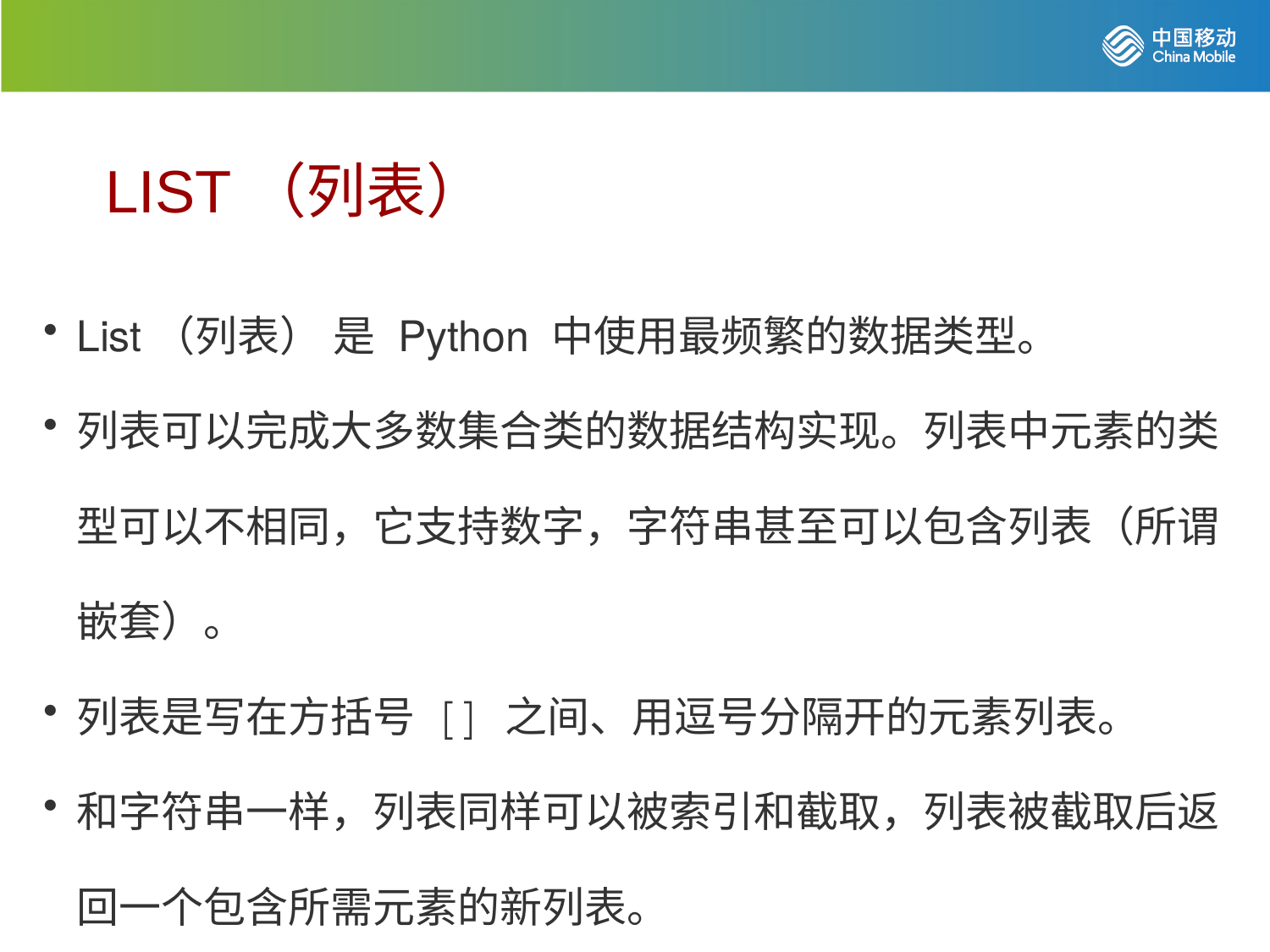

LIST（列表）
List（列表） 是 Python 中使用最频繁的数据类型。
列表可以完成大多数集合类的数据结构实现。列表中元素的类型可以不相同，它支持数字，字符串甚至可以包含列表（所谓嵌套）。
列表是写在方括号 [] 之间、用逗号分隔开的元素列表。
和字符串一样，列表同样可以被索引和截取，列表被截取后返回一个包含所需元素的新列表。